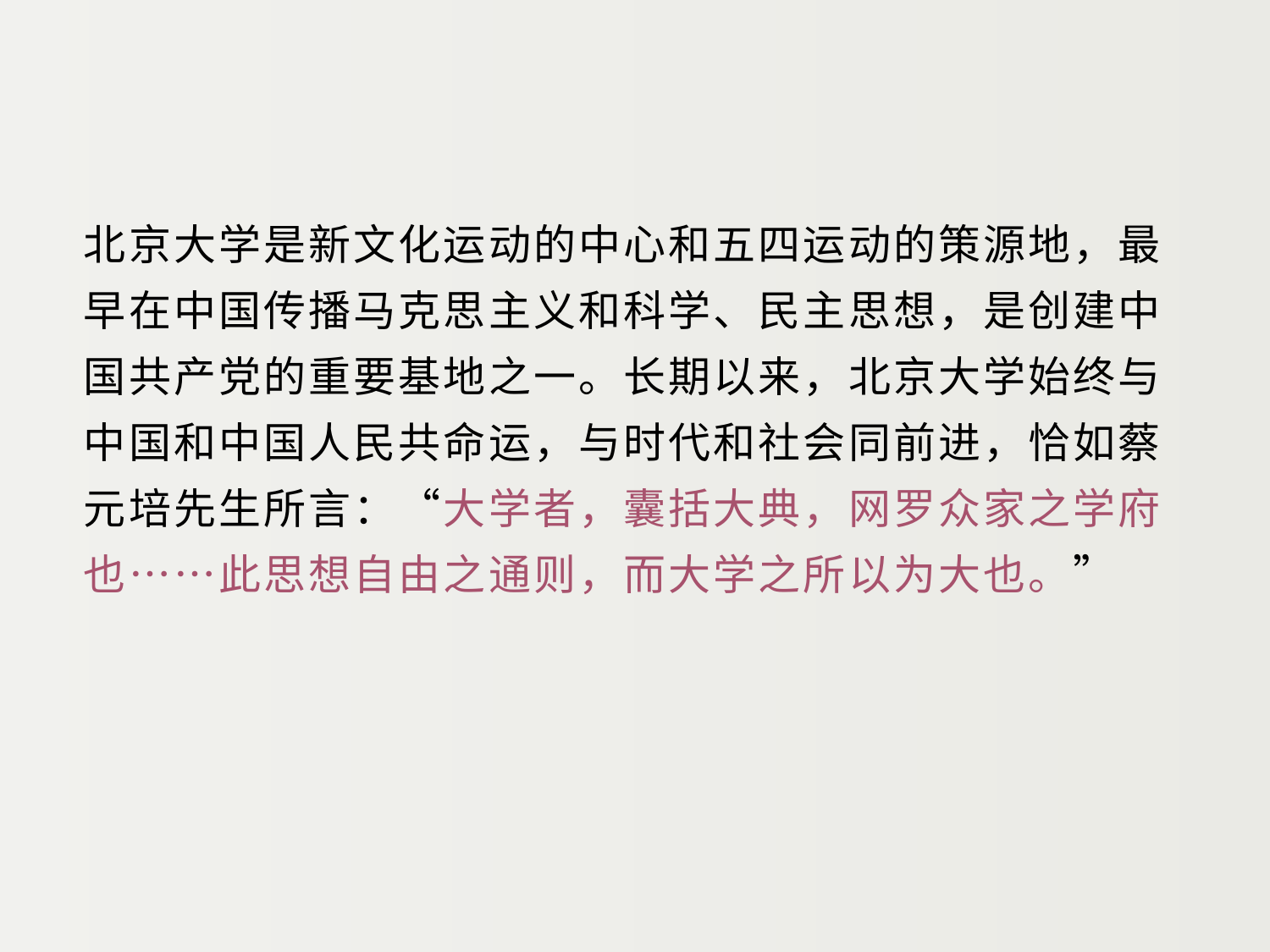

#
北京大学是新文化运动的中心和五四运动的策源地，最早在中国传播马克思主义和科学、民主思想，是创建中国共产党的重要基地之一。长期以来，北京大学始终与中国和中国人民共命运，与时代和社会同前进，恰如蔡元培先生所言：“大学者，囊括大典，网罗众家之学府也……此思想自由之通则，而大学之所以为大也。”